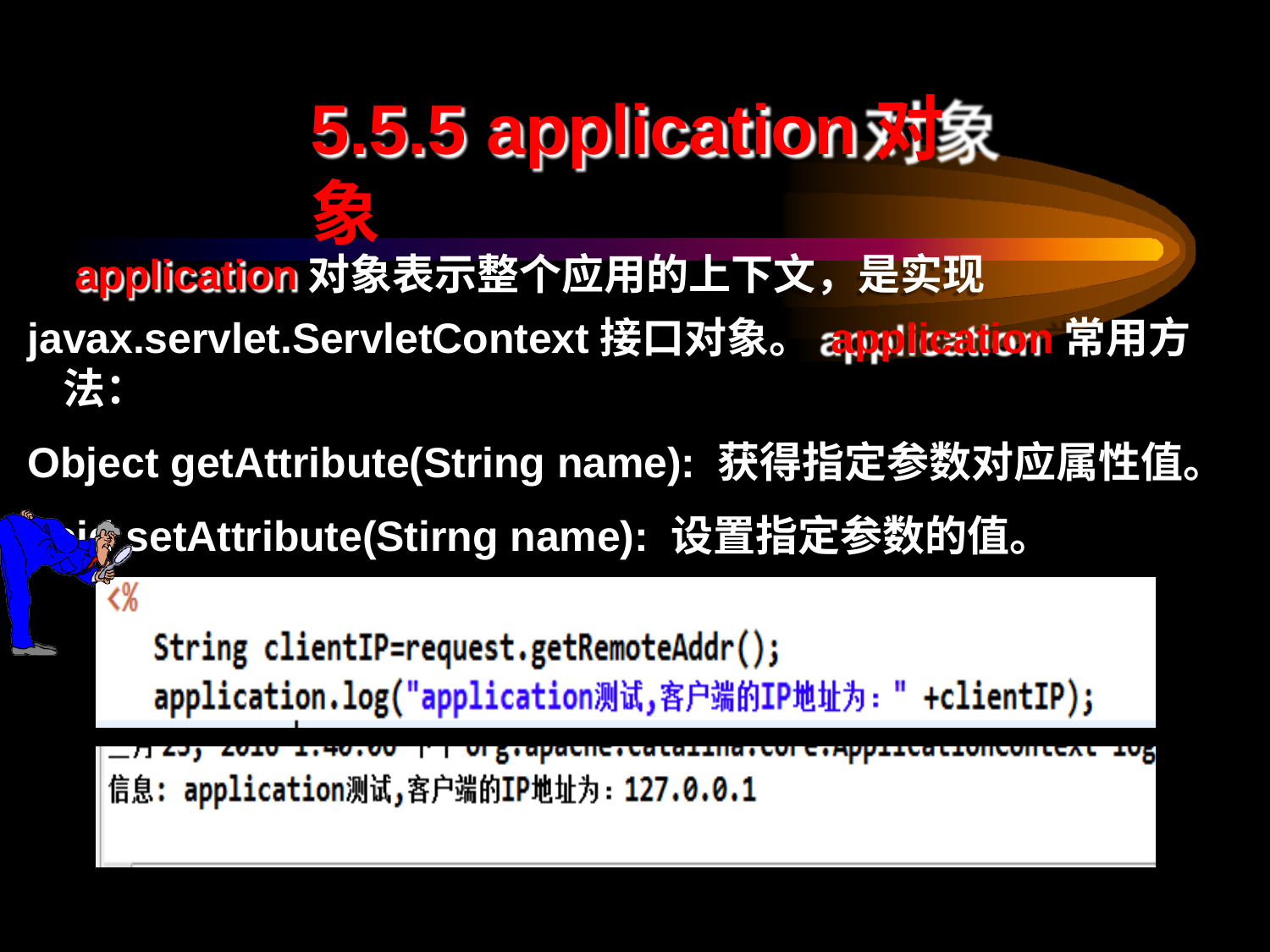

# 5.5.5 application对象

application对象表示整个应用的上下文，是实现
javax.servlet.ServletContext接口对象。 application常用方法：
Object getAttribute(String name): 获得指定参数对应属性值。
void setAttribute(Stirng name): 设置指定参数的值。